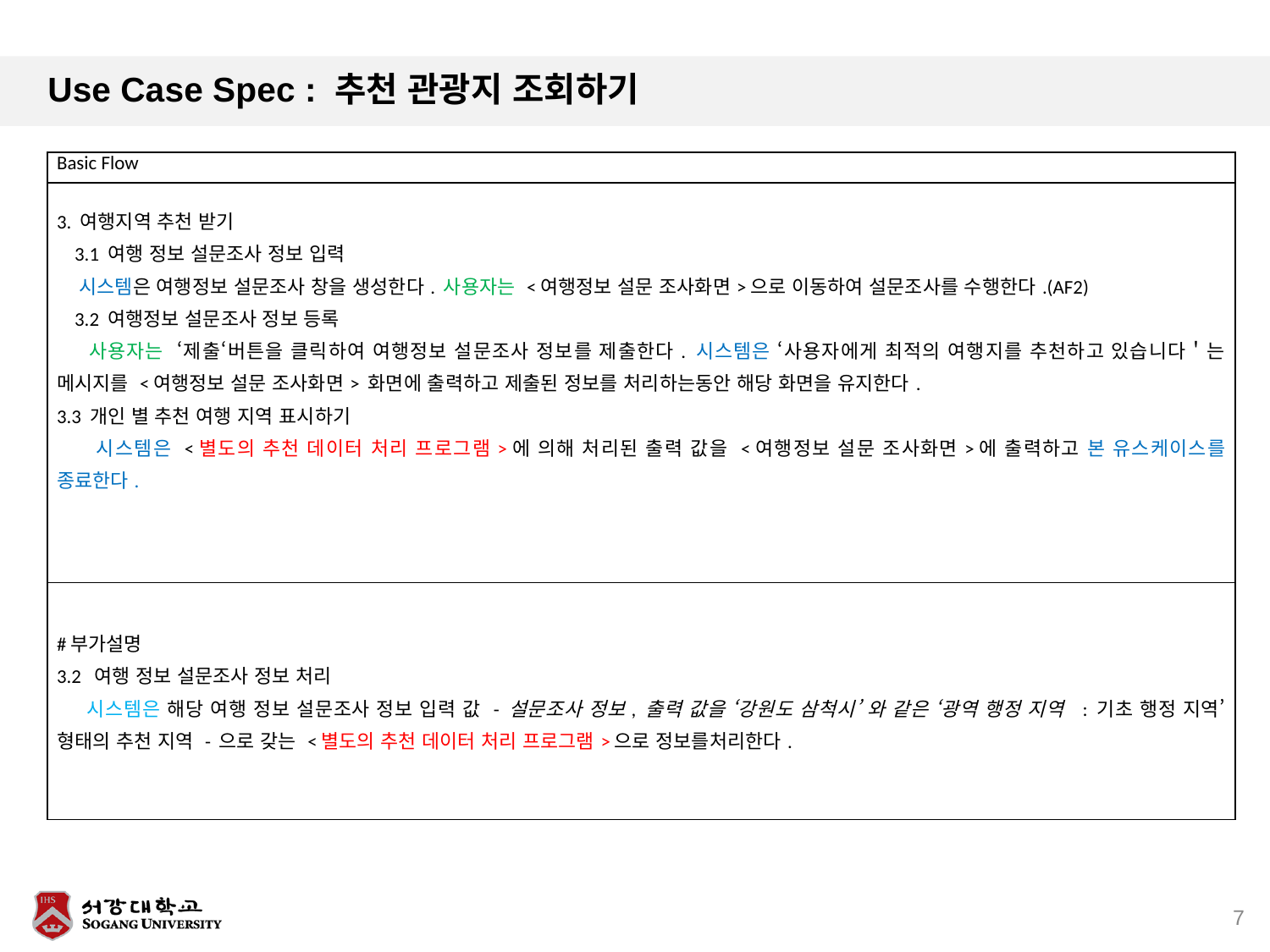

# Use Case Spec : 추천 관광지 조회하기
| Basic Flow |
| --- |
| 3. 여행지역 추천 받기 3.1 여행 정보 설문조사 정보 입력 시스템은 여행정보 설문조사 창을 생성한다. 사용자는 <여행정보 설문 조사화면>으로 이동하여 설문조사를 수행한다.(AF2) 3.2 여행정보 설문조사 정보 등록 사용자는 ‘제출‘버튼을 클릭하여 여행정보 설문조사 정보를 제출한다. 시스템은 ‘사용자에게 최적의 여행지를 추천하고 있습니다＇는 메시지를 <여행정보 설문 조사화면> 화면에 출력하고 제출된 정보를 처리하는동안 해당 화면을 유지한다. 3.3 개인 별 추천 여행 지역 표시하기 시스템은 <별도의 추천 데이터 처리 프로그램>에 의해 처리된 출력 값을 <여행정보 설문 조사화면>에 출력하고 본 유스케이스를 종료한다. |
| #부가설명 3.2 여행 정보 설문조사 정보 처리 시스템은 해당 여행 정보 설문조사 정보 입력 값 - 설문조사 정보, 출력 값을 ‘강원도 삼척시’ 와 같은 ‘광역 행정 지역 : 기초 행정 지역’ 형태의 추천 지역 - 으로 갖는 <별도의 추천 데이터 처리 프로그램>으로 정보를처리한다. |
7